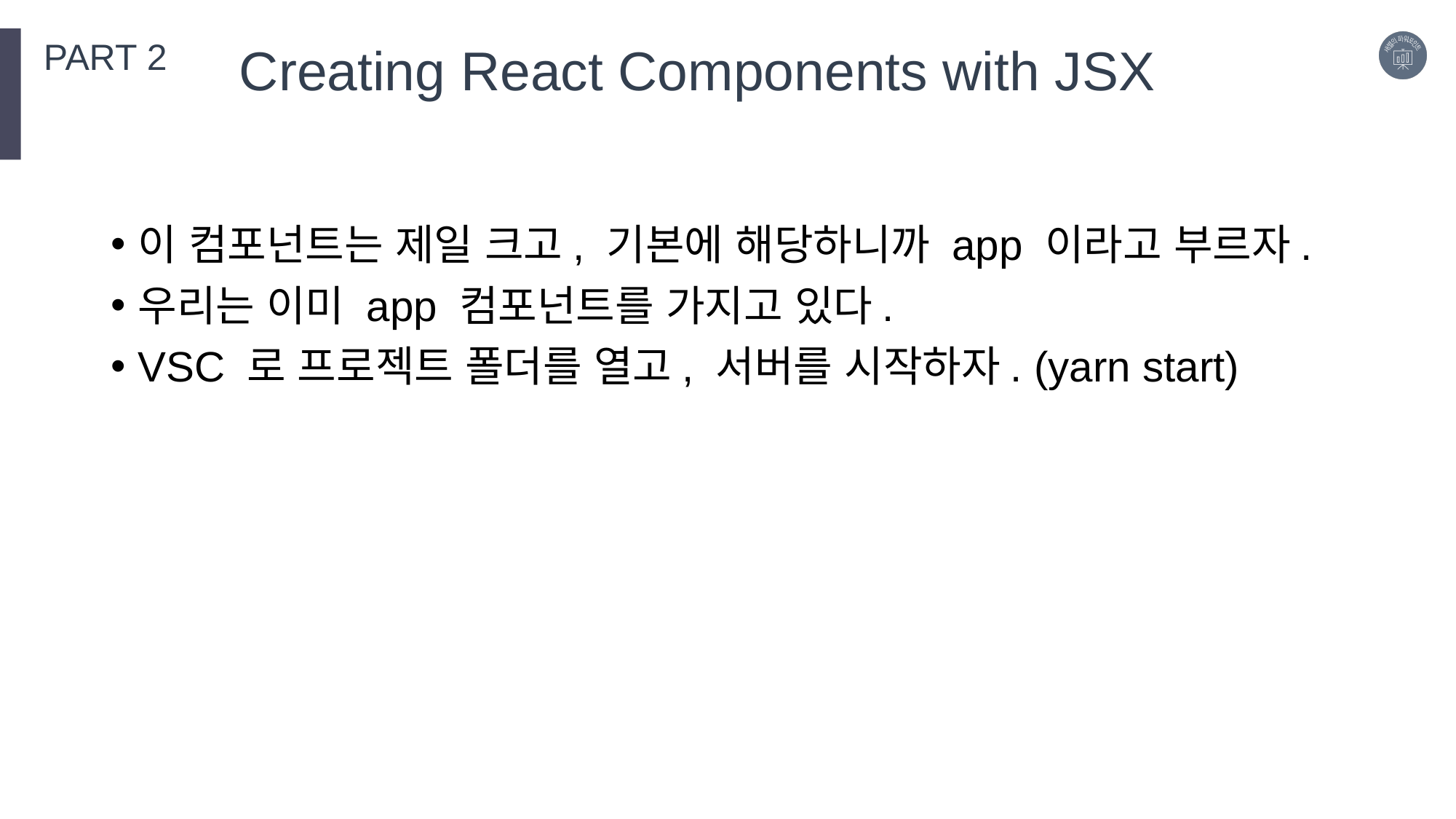

PART 2
Creating React Components with JSX
이 컴포넌트는 제일 크고, 기본에 해당하니까 app 이라고 부르자.
우리는 이미 app 컴포넌트를 가지고 있다.
VSC 로 프로젝트 폴더를 열고, 서버를 시작하자. (yarn start)